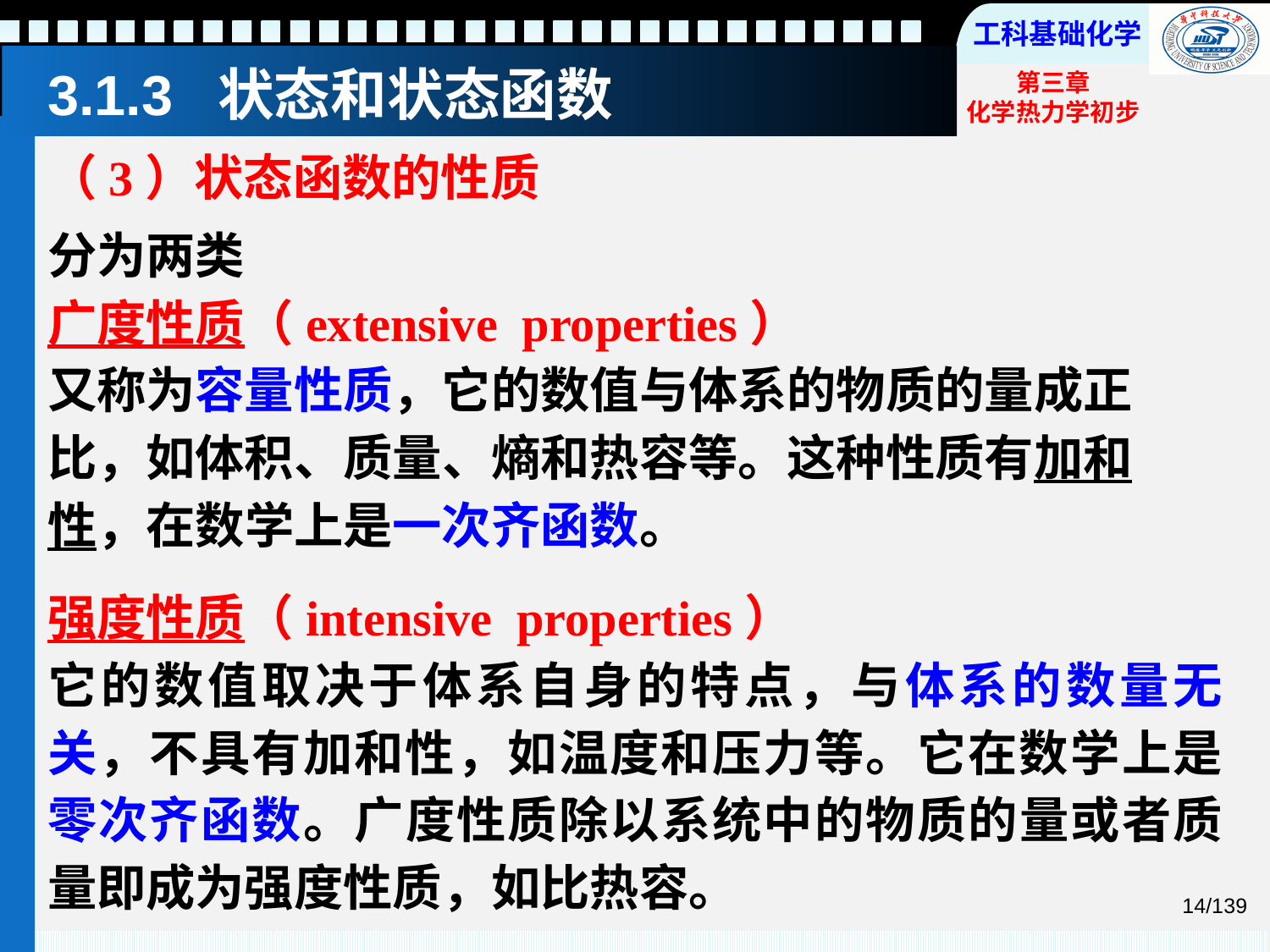

# 3.1.3  状态和状态函数
（3）状态函数的性质
分为两类
广度性质（extensive  properties）
又称为容量性质，它的数值与体系的物质的量成正比，如体积、质量、熵和热容等。这种性质有加和性，在数学上是一次齐函数。
强度性质（intensive  properties）
它的数值取决于体系自身的特点，与体系的数量无关，不具有加和性，如温度和压力等。它在数学上是零次齐函数。广度性质除以系统中的物质的量或者质量即成为强度性质，如比热容。